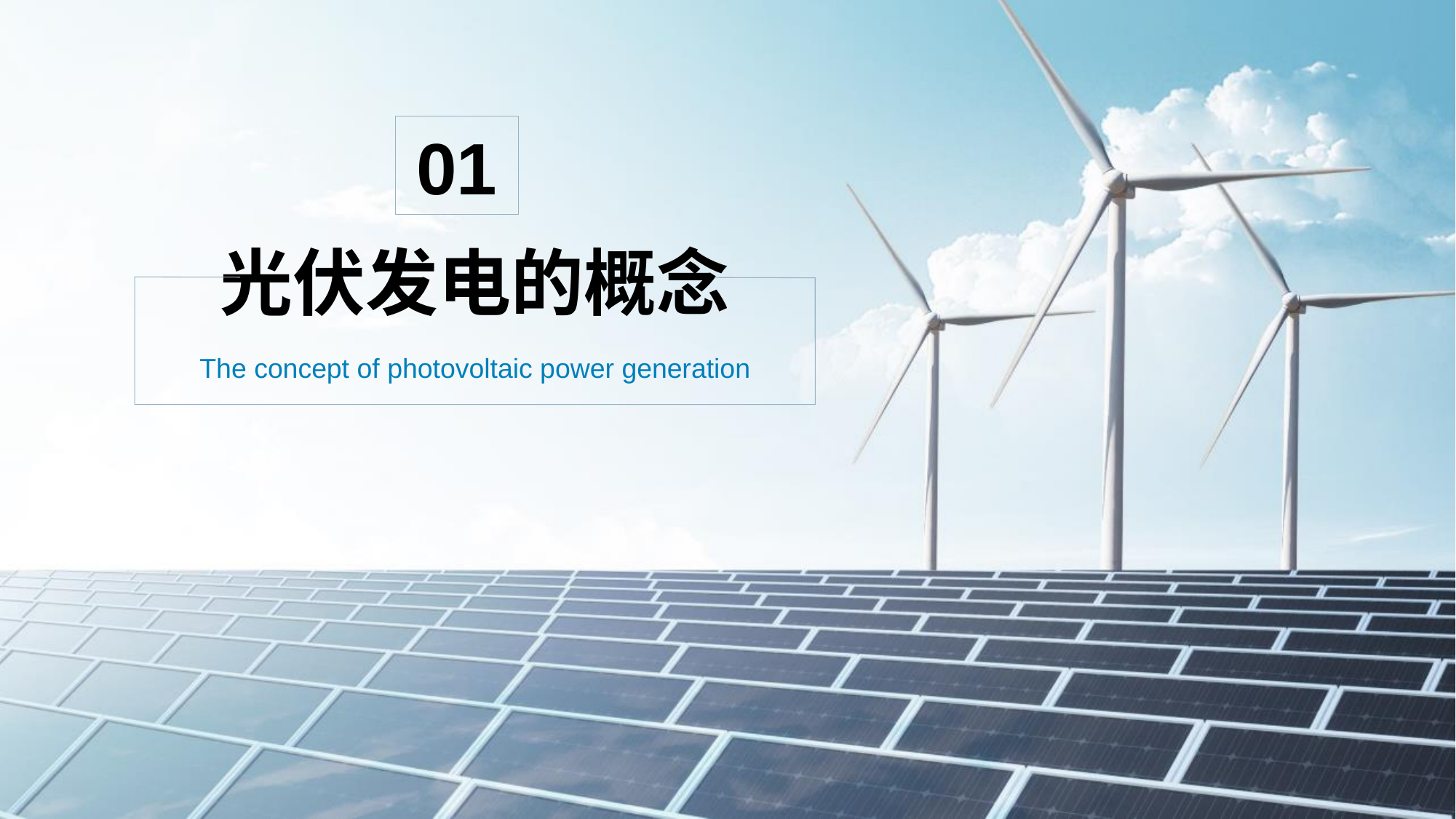

01
光伏发电的概念

The concept of photovoltaic power generation